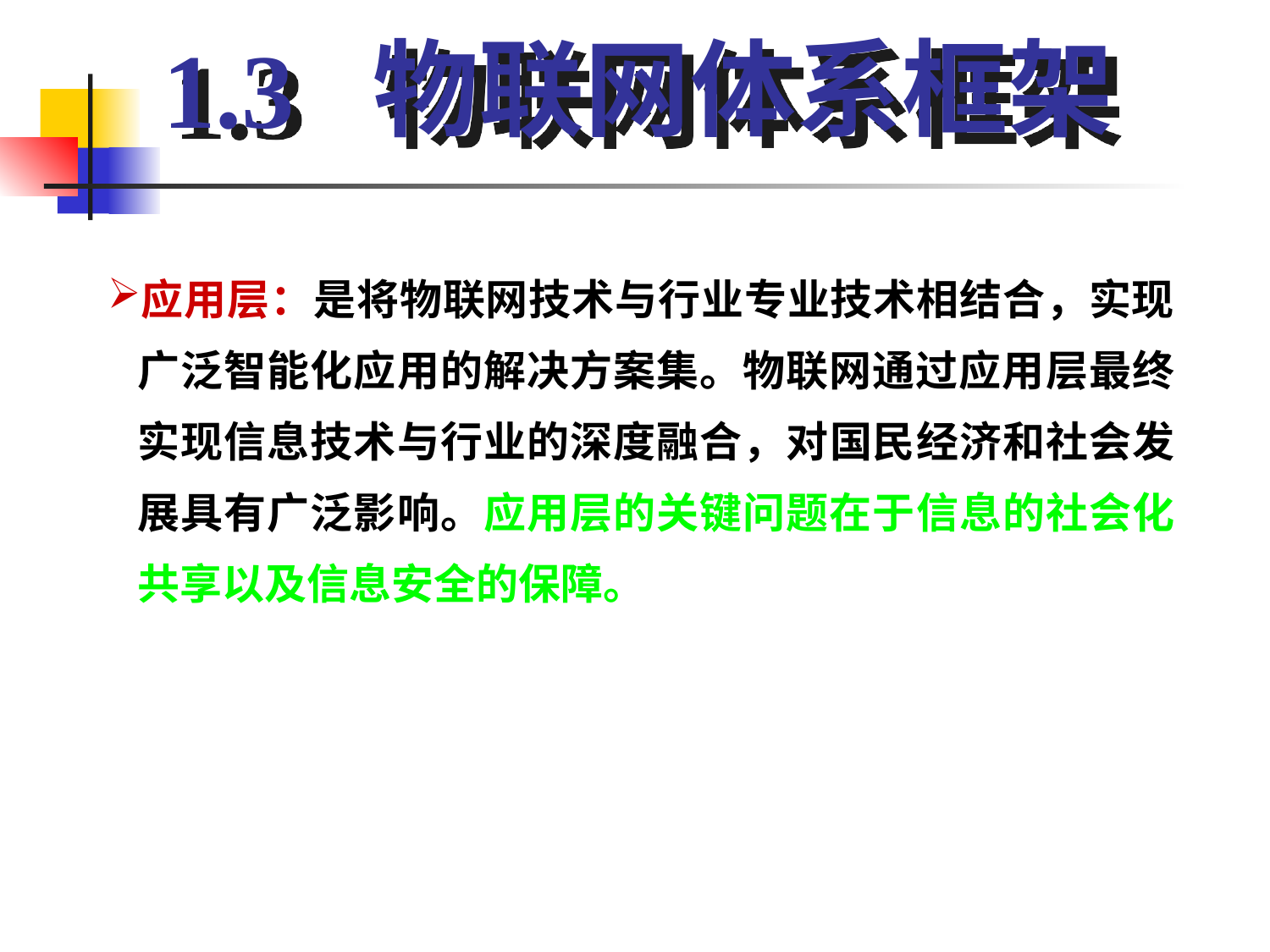

1.3  物联网体系框架
应用层：是将物联网技术与行业专业技术相结合，实现广泛智能化应用的解决方案集。物联网通过应用层最终实现信息技术与行业的深度融合，对国民经济和社会发展具有广泛影响。应用层的关键问题在于信息的社会化共享以及信息安全的保障。